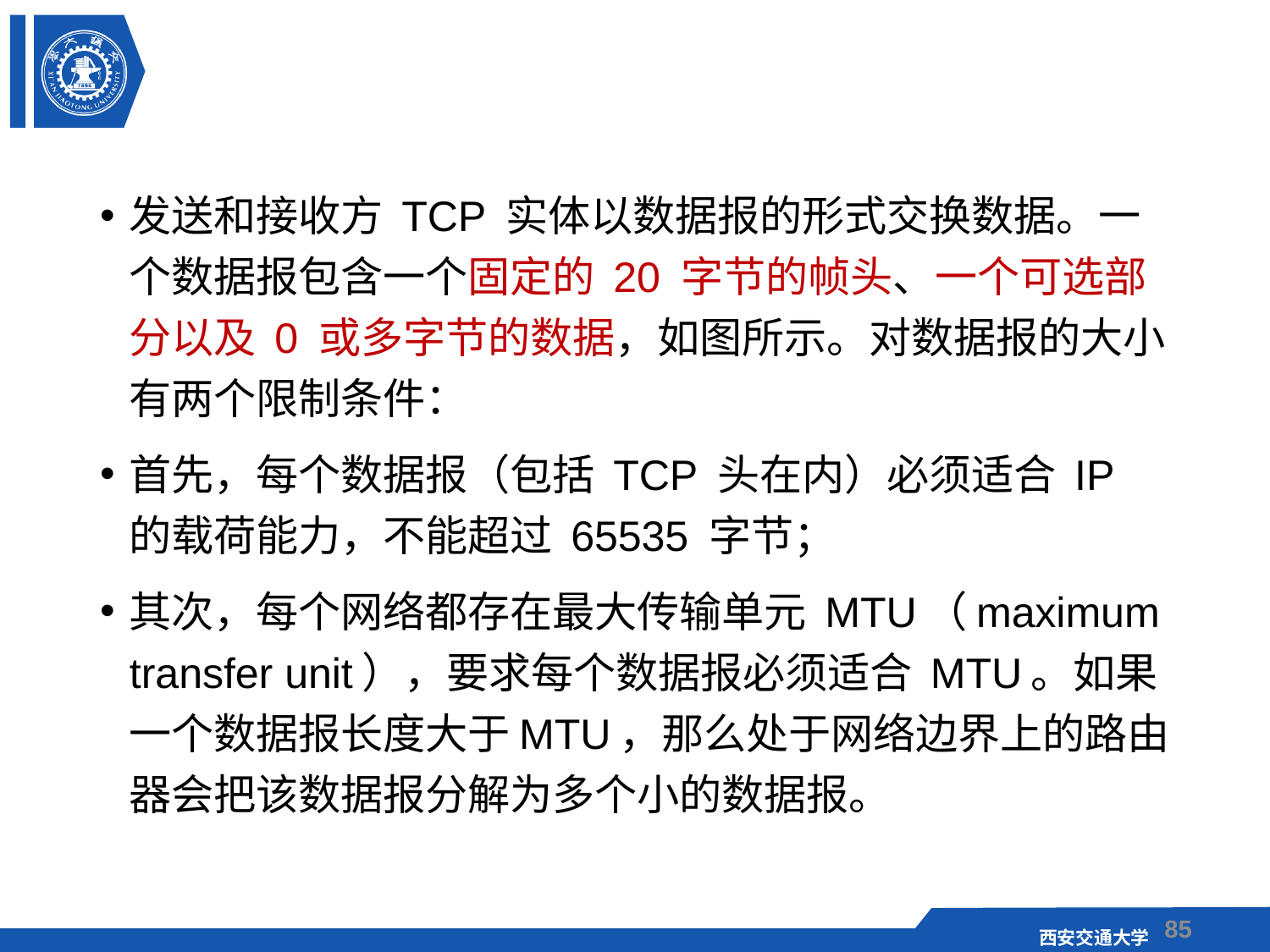

发送和接收方 TCP 实体以数据报的形式交换数据。一个数据报包含一个固定的 20 字节的帧头、一个可选部分以及 0 或多字节的数据，如图所示。对数据报的大小有两个限制条件：
首先，每个数据报（包括 TCP 头在内）必须适合 IP 的载荷能力，不能超过 65535 字节；
其次，每个网络都存在最大传输单元 MTU（maximum transfer unit），要求每个数据报必须适合 MTU。如果一个数据报长度大于MTU，那么处于网络边界上的路由器会把该数据报分解为多个小的数据报。

85